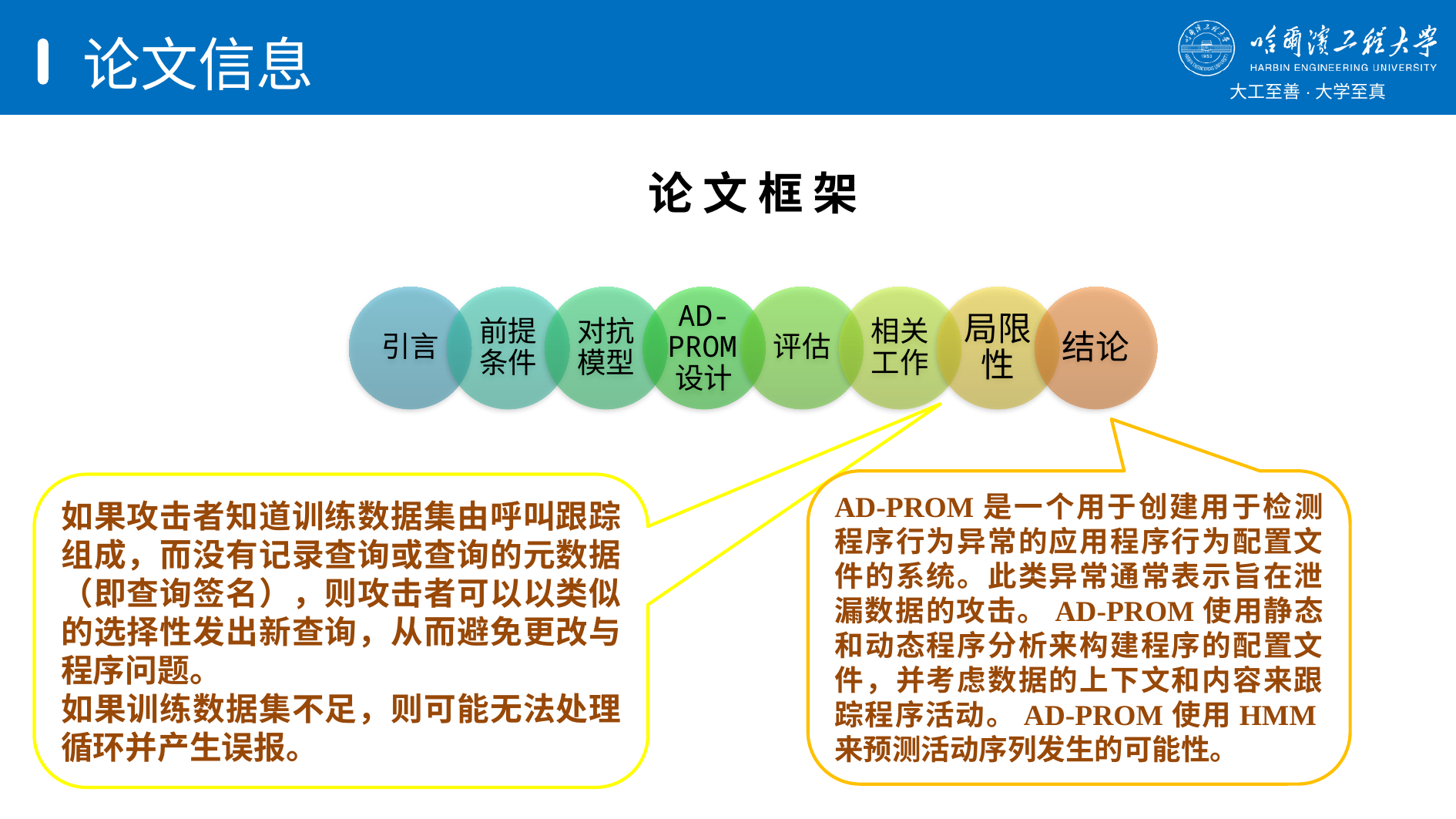

# 论文信息
论 文 框 架
引言
前提条件
对抗模型
AD-PROM设计
评估
相关工作
局限性
结论
AD-PROM是一个用于创建用于检测程序行为异常的应用程序行为配置文件的系统。此类异常通常表示旨在泄漏数据的攻击。AD-PROM使用静态和动态程序分析来构建程序的配置文件，并考虑数据的上下文和内容来跟踪程序活动。AD-PROM使用HMM来预测活动序列发生的可能性。
如果攻击者知道训练数据集由呼叫跟踪组成，而没有记录查询或查询的元数据（即查询签名），则攻击者可以以类似的选择性发出新查询，从而避免更改与程序问题。
如果训练数据集不足，则可能无法处理循环并产生误报。